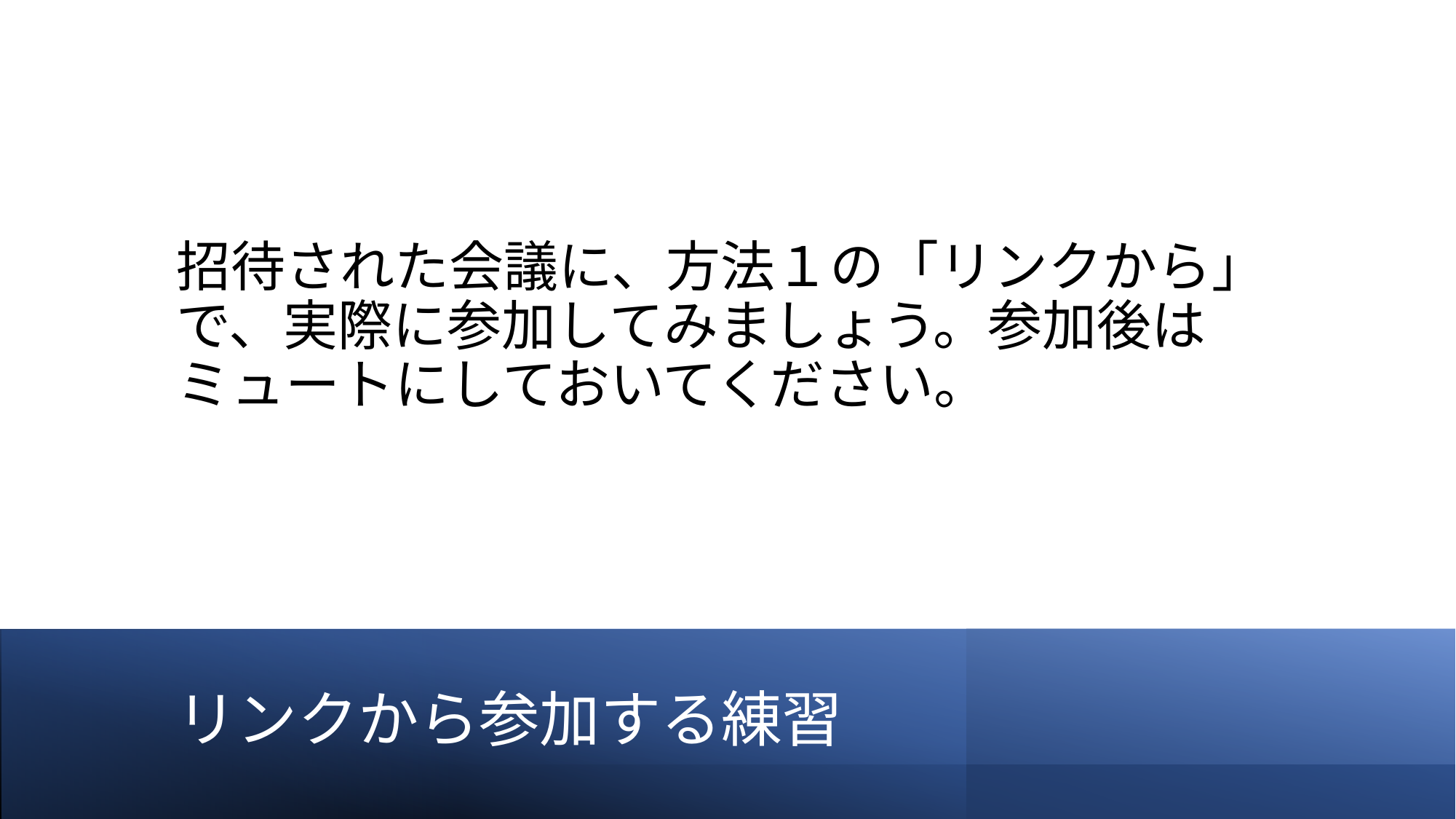

招待された会議に、方法１の「リンクから」で、実際に参加してみましょう。参加後はミュートにしておいてください。

# リンクから参加する練習